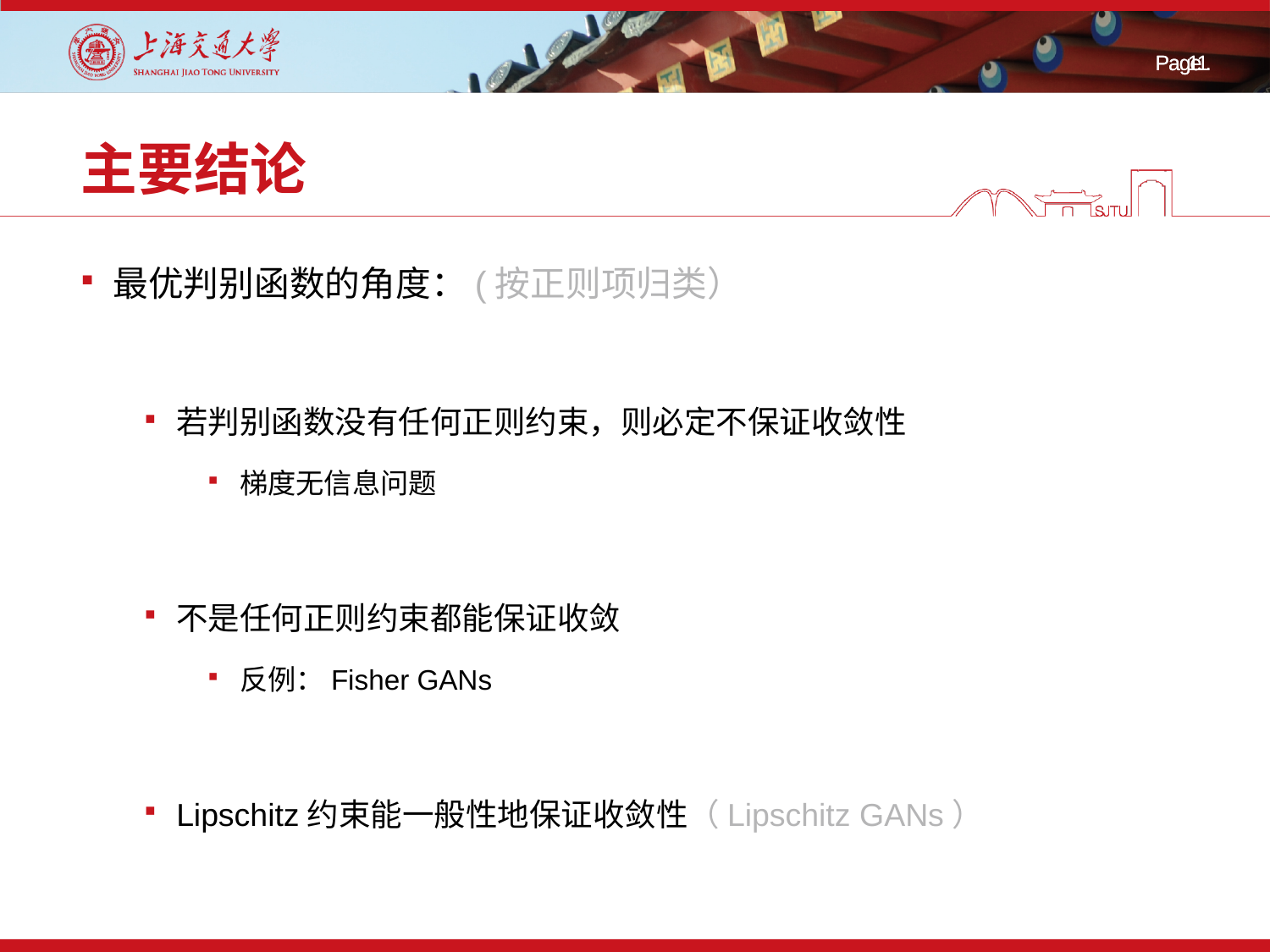

# 主要结论
最优判别函数的角度：(按正则项归类）

若判别函数没有任何正则约束，则必定不保证收敛性
梯度无信息问题

不是任何正则约束都能保证收敛
反例：Fisher GANs

Lipschitz约束能一般性地保证收敛性（Lipschitz GANs）